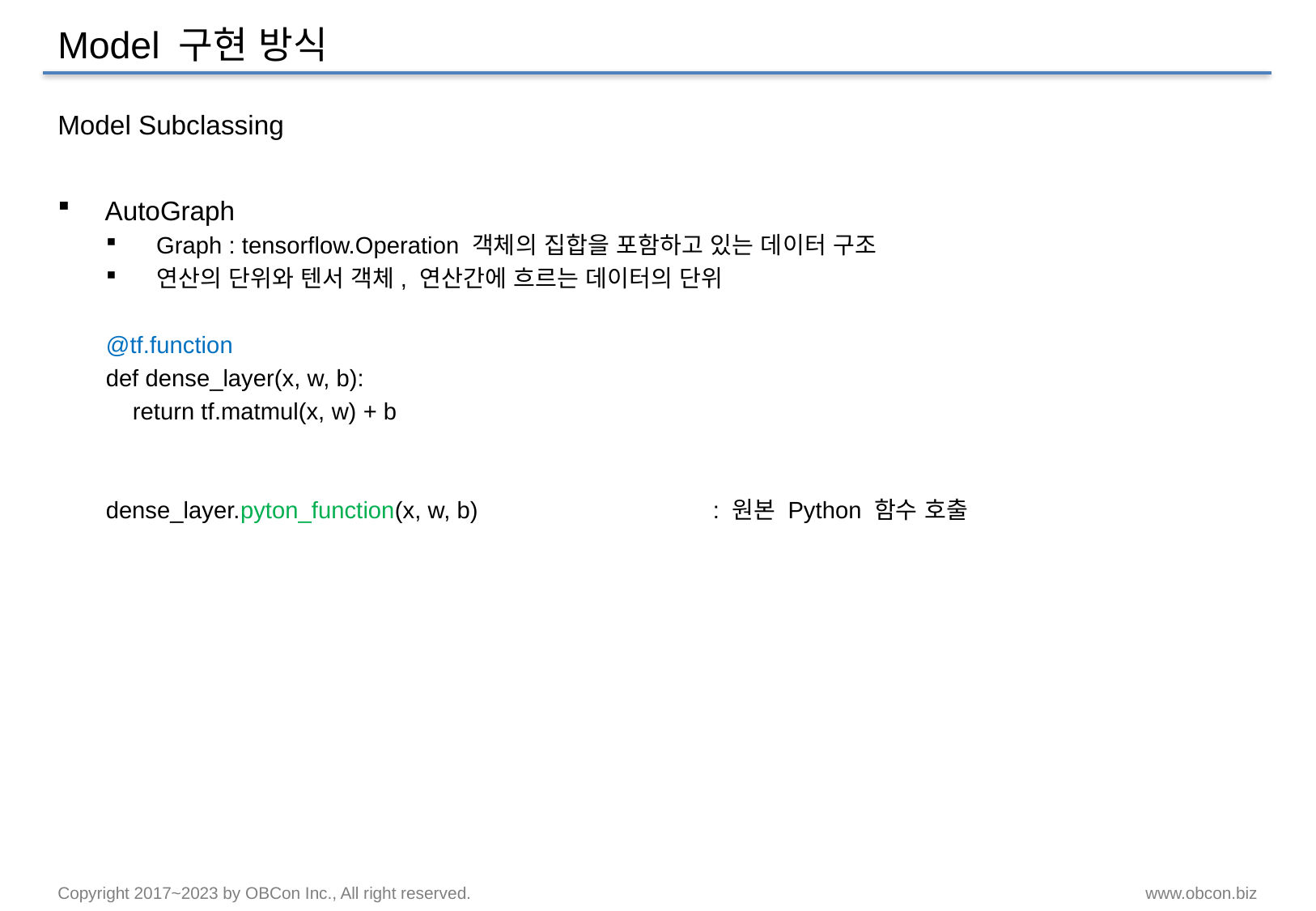

# Model 구현 방식
Model Subclassing
AutoGraph
Graph : tensorflow.Operation 객체의 집합을 포함하고 있는 데이터 구조
연산의 단위와 텐서 객체, 연산간에 흐르는 데이터의 단위

@tf.function
def dense_layer(x, w, b):
    return tf.matmul(x, w) + b

dense_layer.pyton_function(x, w, b)		: 원본 Python 함수 호출